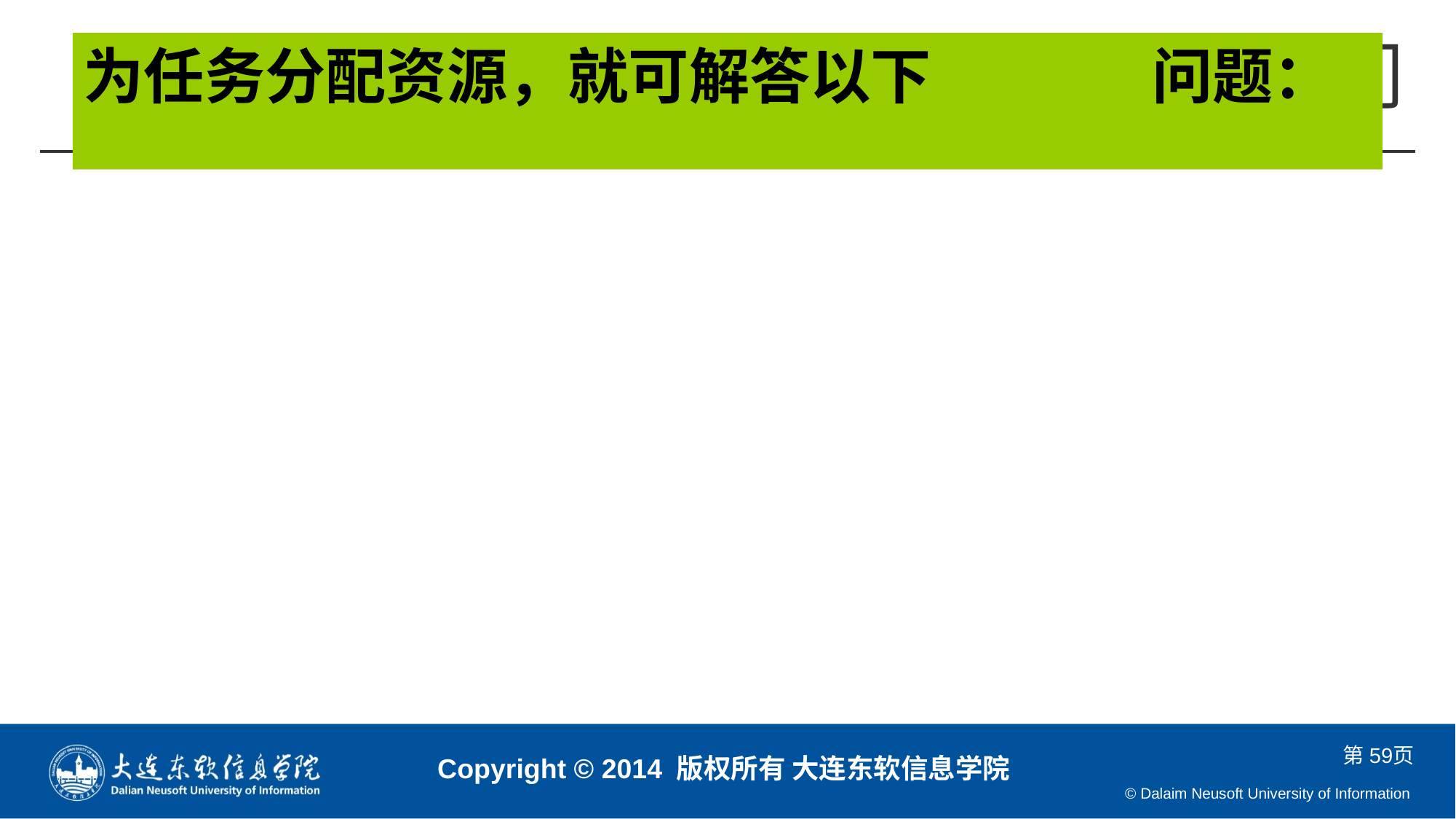

# 为任务分配资源，就可解答以下                问题：
谁应为任务工作以及何时工作？
您是否掌握完成项目所需工作的确切资源数？
您是否希望资源在不能工作的时间工作(如资源休假时)？
您是否将资源分配给过多的任务，以至于超出了资源的生产能力，换言之，是否过度分配资源？